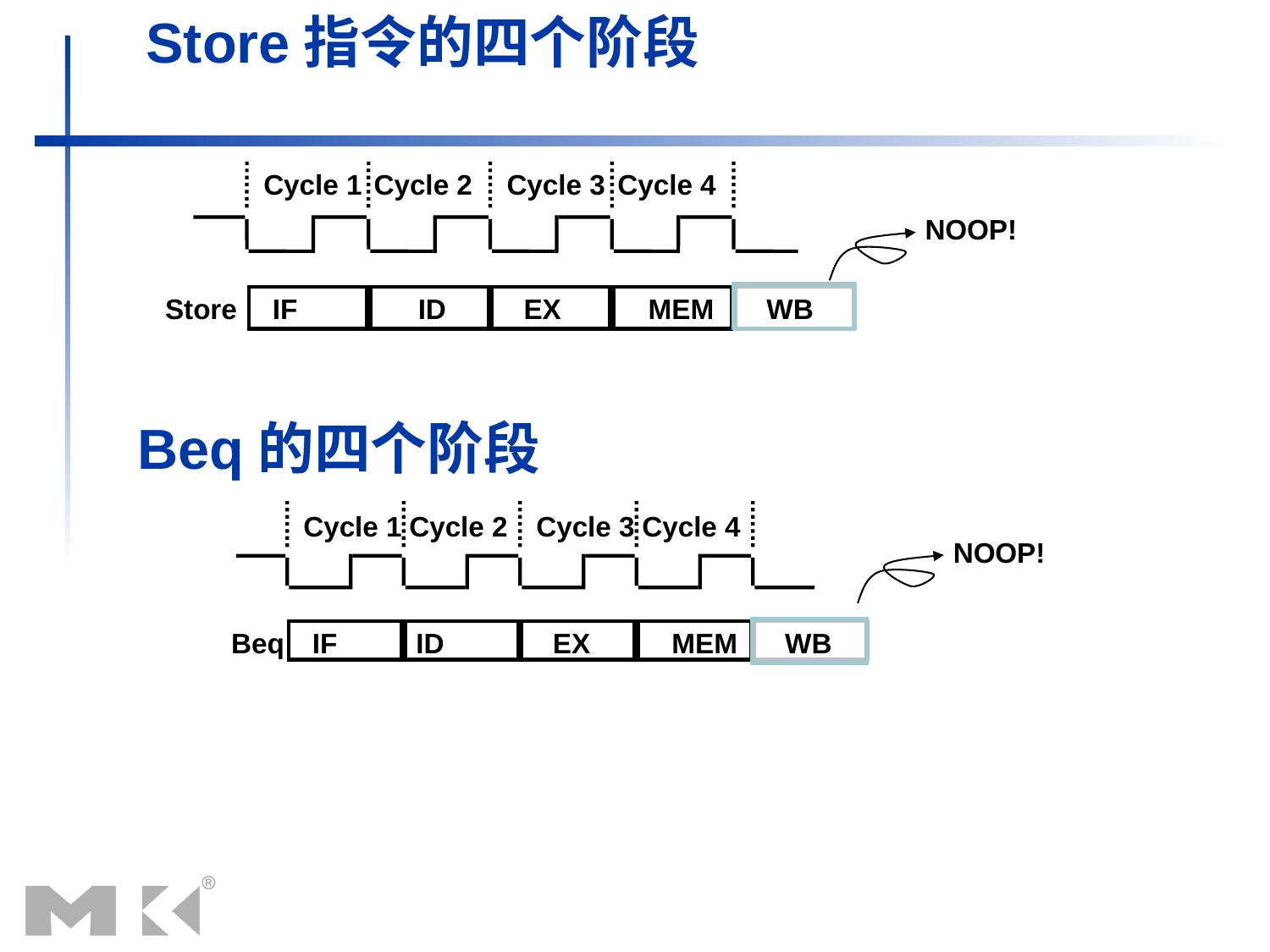

# Store指令的四个阶段

Cycle 1
Cycle 2
Cycle 3
Cycle 4

Store
IF

ID

EX

MEM

NOOP!

WB

Beq的四个阶段

Cycle 1
Cycle 2
Cycle 3
Cycle 4

Beq
IF

ID

EX

MEM

NOOP!

WB